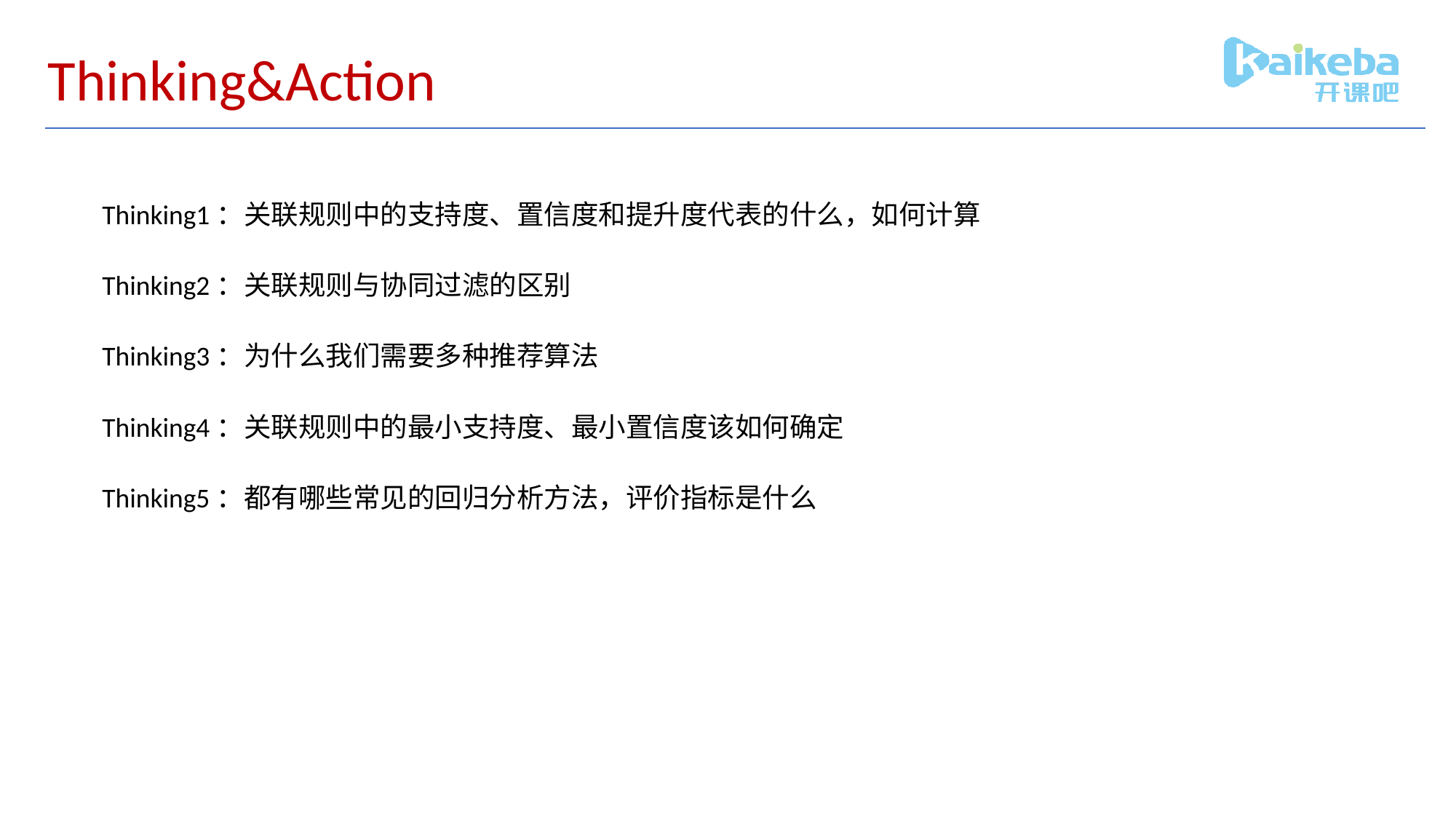

# Thinking&Action
Thinking1：关联规则中的支持度、置信度和提升度代表的什么，如何计算
Thinking2：关联规则与协同过滤的区别
Thinking3：为什么我们需要多种推荐算法
Thinking4：关联规则中的最小支持度、最小置信度该如何确定
Thinking5：都有哪些常见的回归分析方法，评价指标是什么